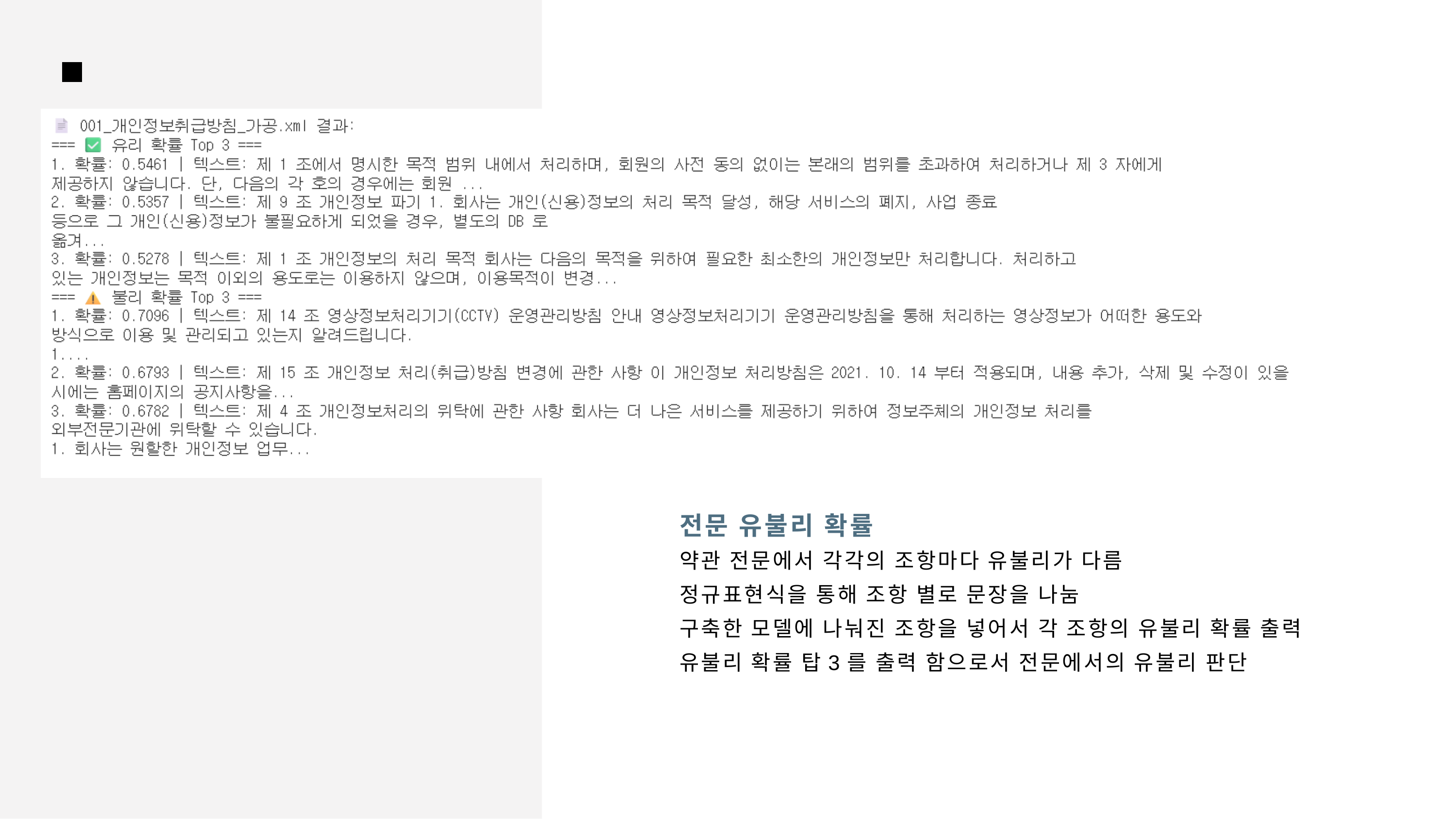

전문 유불리 확률
약관 전문에서 각각의 조항마다 유불리가 다름
정규표현식을 통해 조항 별로 문장을 나눔
구축한 모델에 나눠진 조항을 넣어서 각 조항의 유불리 확률 출력
유불리 확률 탑3를 출력 함으로서 전문에서의 유불리 판단